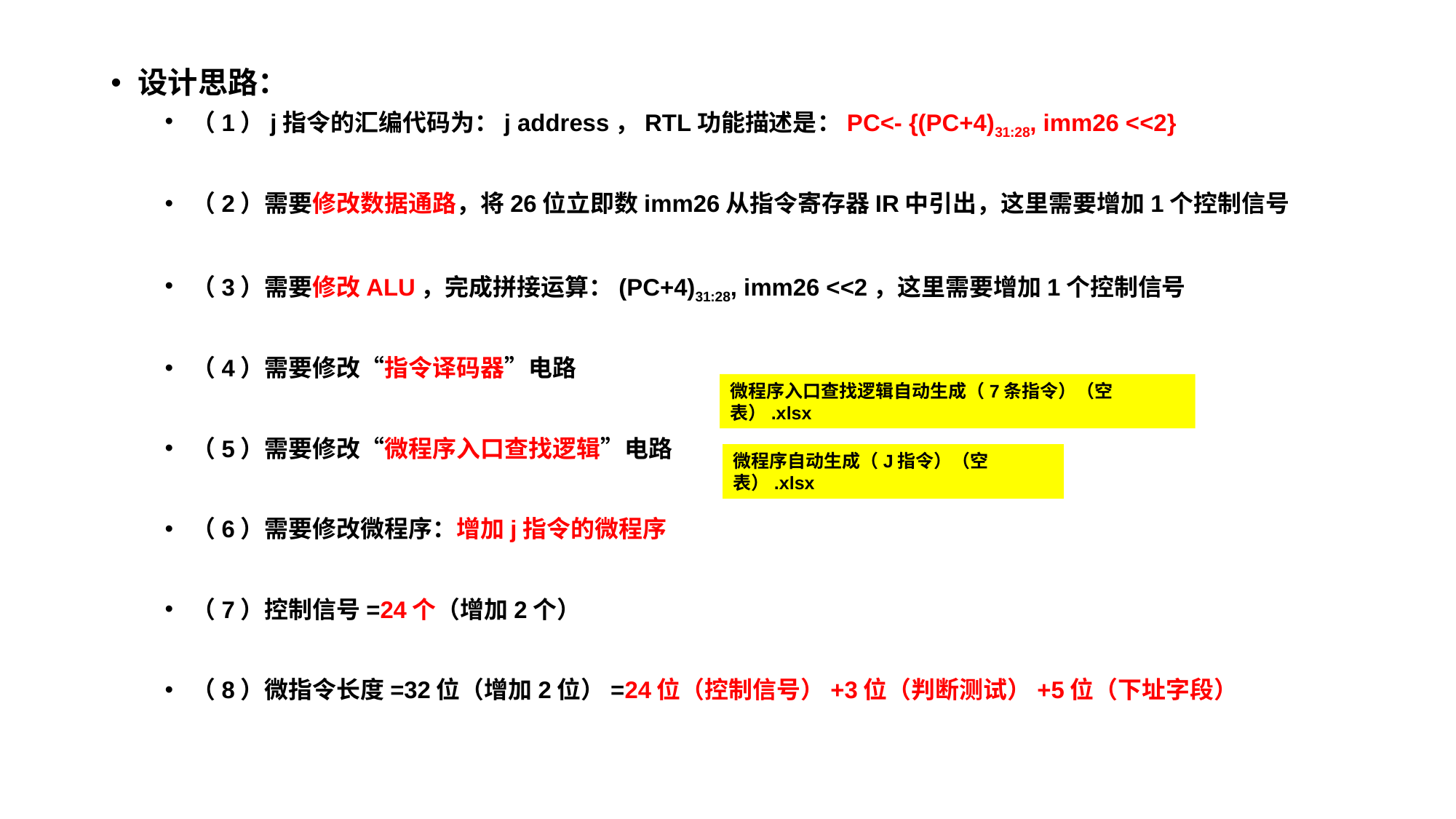

设计思路：
（1）j指令的汇编代码为：j address，RTL功能描述是：PC<- {(PC+4)31:28, imm26 <<2}

（2）需要修改数据通路，将26位立即数imm26从指令寄存器IR中引出，这里需要增加1个控制信号

（3）需要修改ALU，完成拼接运算：(PC+4)31:28, imm26 <<2，这里需要增加1个控制信号

（4）需要修改“指令译码器”电路

（5）需要修改“微程序入口查找逻辑”电路

（6）需要修改微程序：增加j指令的微程序

（7）控制信号=24个（增加2个）

（8）微指令长度=32位（增加2位）=24位（控制信号）+3位（判断测试）+5位（下址字段）

微程序入口查找逻辑自动生成（7条指令）（空表）.xlsx
微程序自动生成（J指令）（空表）.xlsx